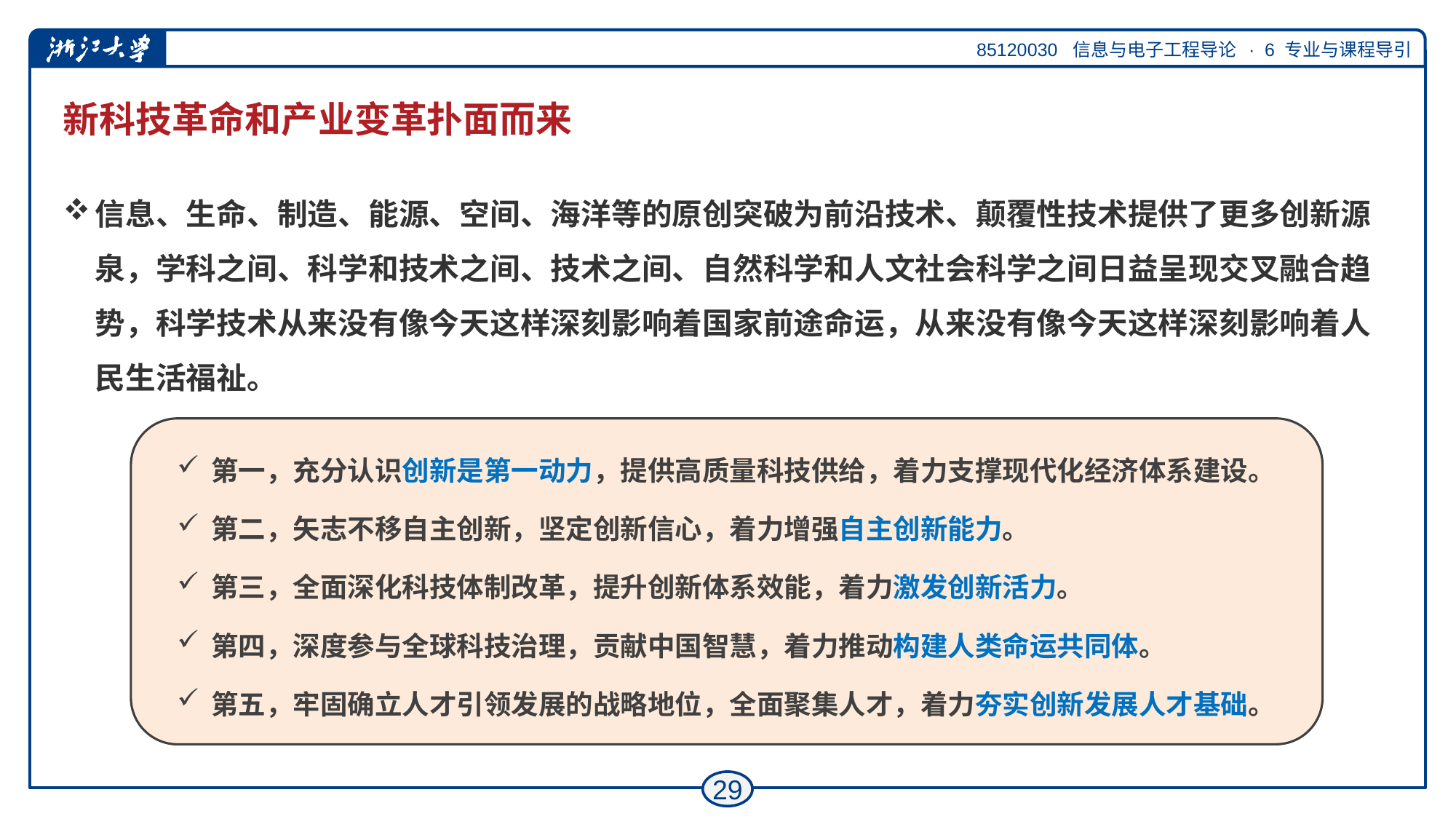

# 新科技革命和产业变革扑面而来
信息、生命、制造、能源、空间、海洋等的原创突破为前沿技术、颠覆性技术提供了更多创新源泉，学科之间、科学和技术之间、技术之间、自然科学和人文社会科学之间日益呈现交叉融合趋势，科学技术从来没有像今天这样深刻影响着国家前途命运，从来没有像今天这样深刻影响着人民生活福祉。
第一，充分认识创新是第一动力，提供高质量科技供给，着力支撑现代化经济体系建设。
第二，矢志不移自主创新，坚定创新信心，着力增强自主创新能力。
第三，全面深化科技体制改革，提升创新体系效能，着力激发创新活力。
第四，深度参与全球科技治理，贡献中国智慧，着力推动构建人类命运共同体。
第五，牢固确立人才引领发展的战略地位，全面聚集人才，着力夯实创新发展人才基础。